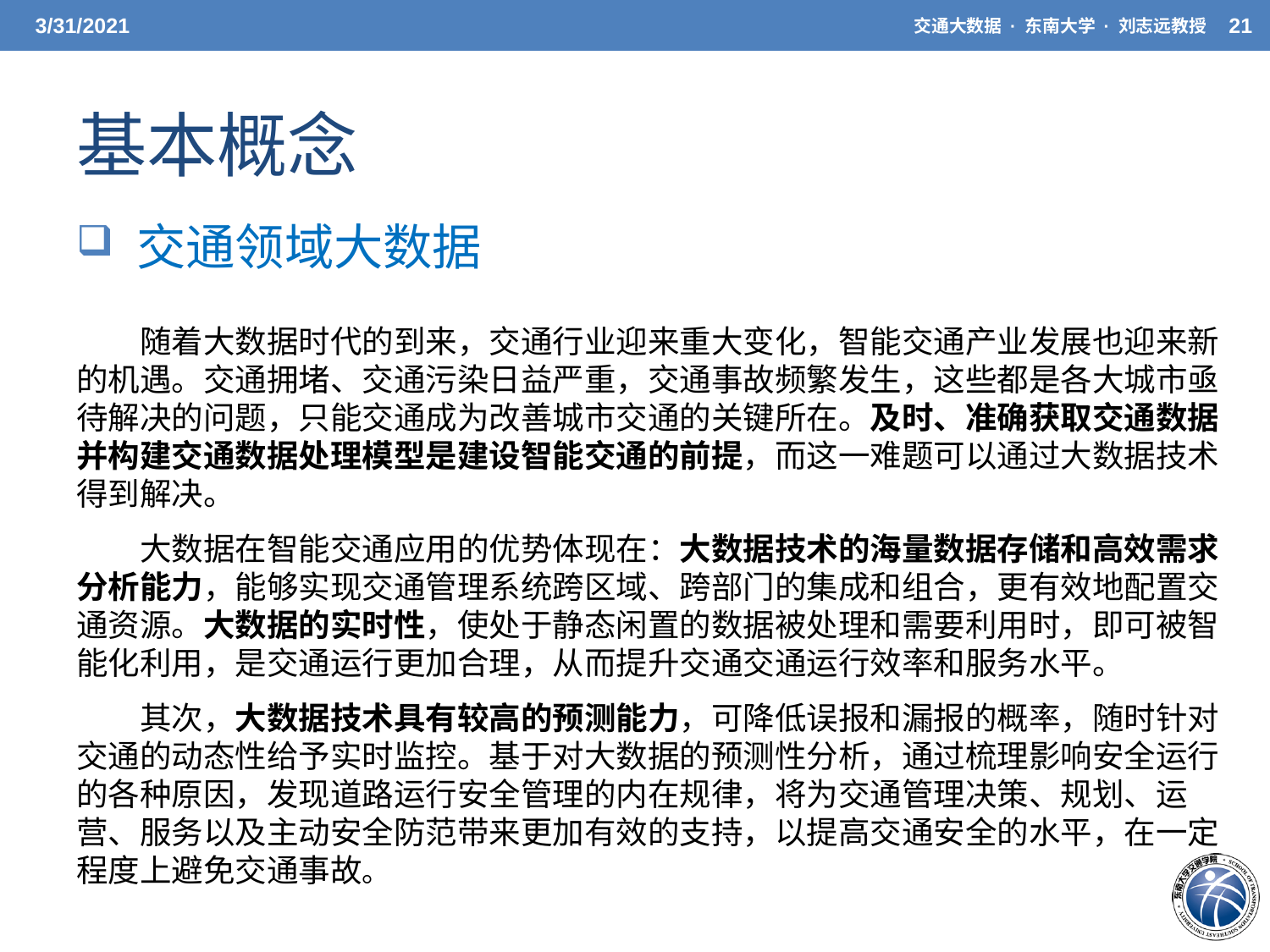

3/31/2021
交通大数据 · 东南大学 · 刘志远教授
21
# 基本概念
 交通领域大数据

随着大数据时代的到来，交通行业迎来重大变化，智能交通产业发展也迎来新的机遇。交通拥堵、交通污染日益严重，交通事故频繁发生，这些都是各大城市亟待解决的问题，只能交通成为改善城市交通的关键所在。及时、准确获取交通数据并构建交通数据处理模型是建设智能交通的前提，而这一难题可以通过大数据技术得到解决。
大数据在智能交通应用的优势体现在：大数据技术的海量数据存储和高效需求分析能力，能够实现交通管理系统跨区域、跨部门的集成和组合，更有效地配置交通资源。大数据的实时性，使处于静态闲置的数据被处理和需要利用时，即可被智能化利用，是交通运行更加合理，从而提升交通交通运行效率和服务水平。
其次，大数据技术具有较高的预测能力，可降低误报和漏报的概率，随时针对交通的动态性给予实时监控。基于对大数据的预测性分析，通过梳理影响安全运行的各种原因，发现道路运行安全管理的内在规律，将为交通管理决策、规划、运营、服务以及主动安全防范带来更加有效的支持，以提高交通安全的水平，在一定程度上避免交通事故。